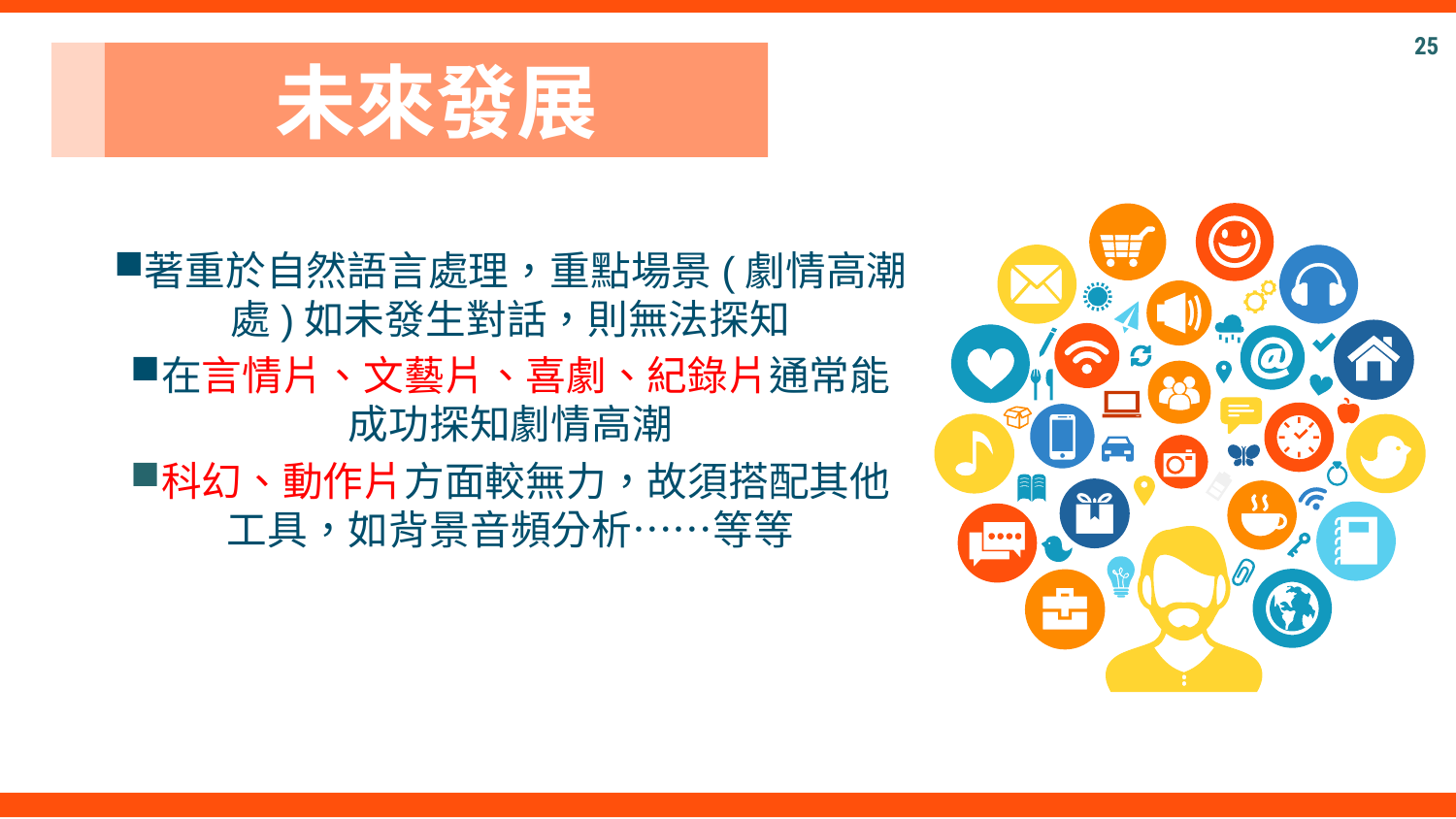

未來發展
著重於自然語言處理，重點場景(劇情高潮處)如未發生對話，則無法探知
在言情片、文藝片、喜劇、紀錄片通常能成功探知劇情高潮
科幻、動作片方面較無力，故須搭配其他工具，如背景音頻分析……等等